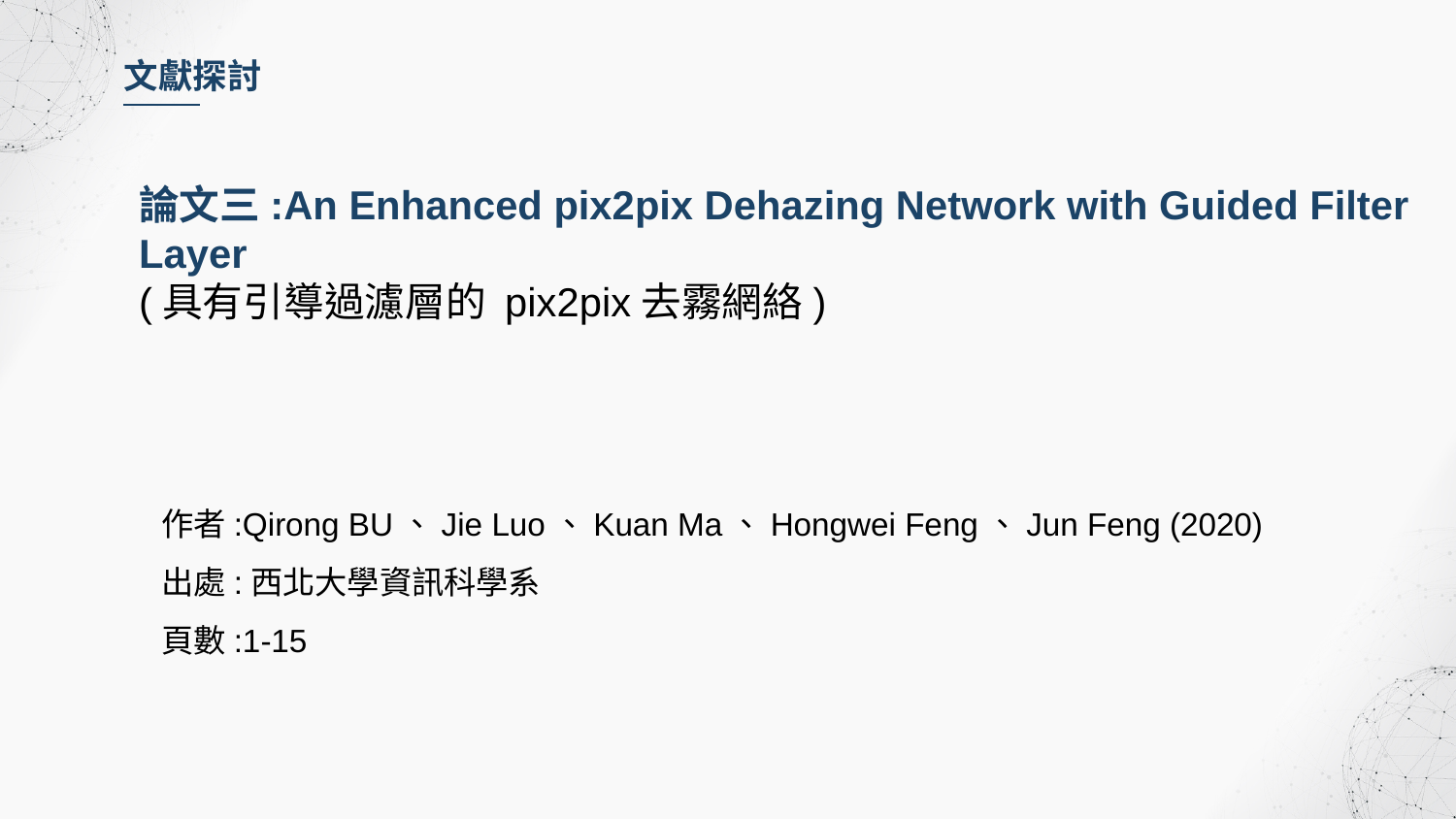

文獻探討
論文三:An Enhanced pix2pix Dehazing Network with Guided Filter Layer
(具有引導過濾層的 pix2pix去霧網絡)

作者:Qirong BU、Jie Luo、Kuan Ma、Hongwei Feng、Jun Feng (2020)
出處:西北大學資訊科學系
頁數:1-15